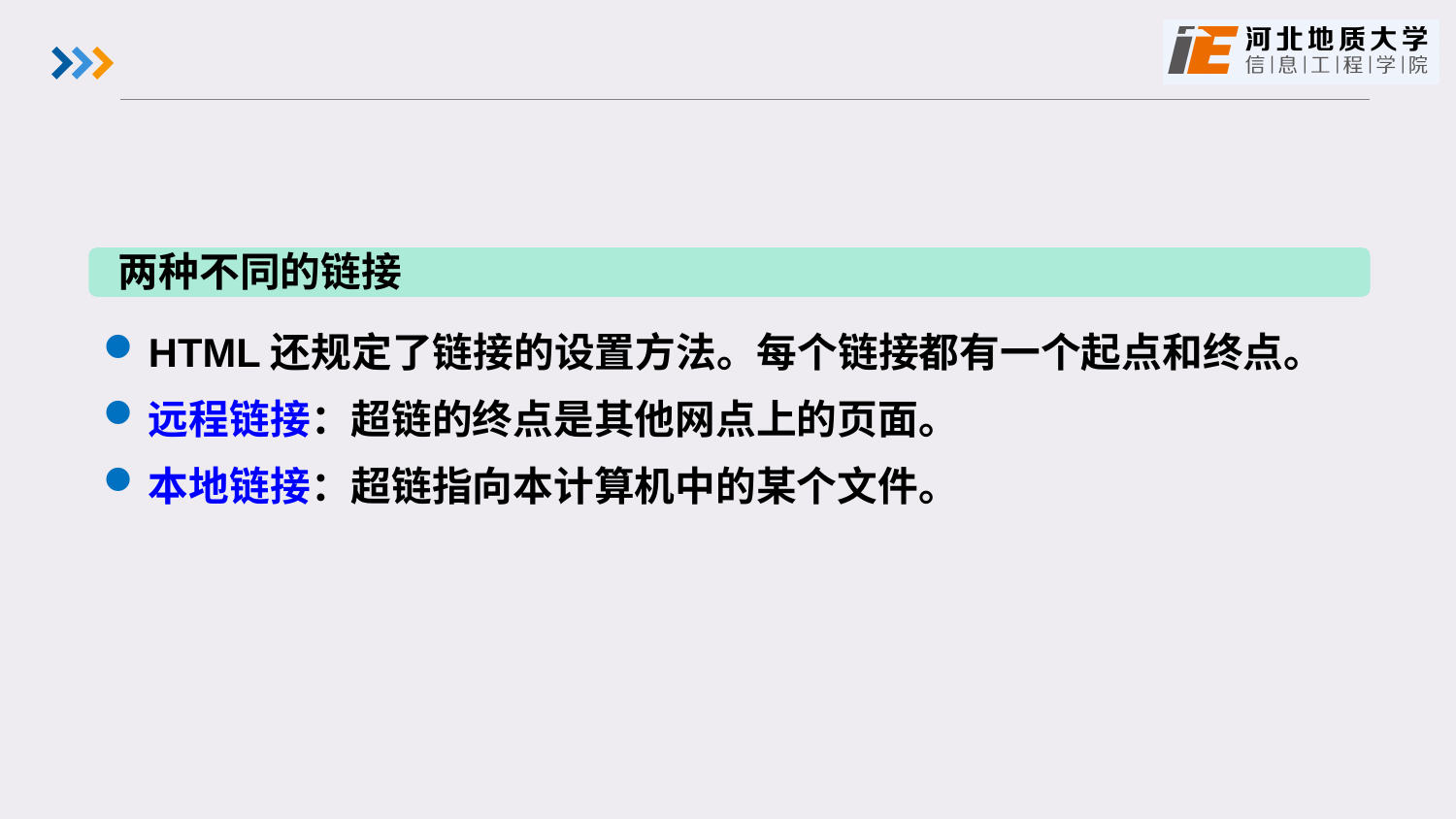

两种不同的链接

HTML还规定了链接的设置方法。每个链接都有一个起点和终点。
远程链接：超链的终点是其他网点上的页面。
本地链接：超链指向本计算机中的某个文件。